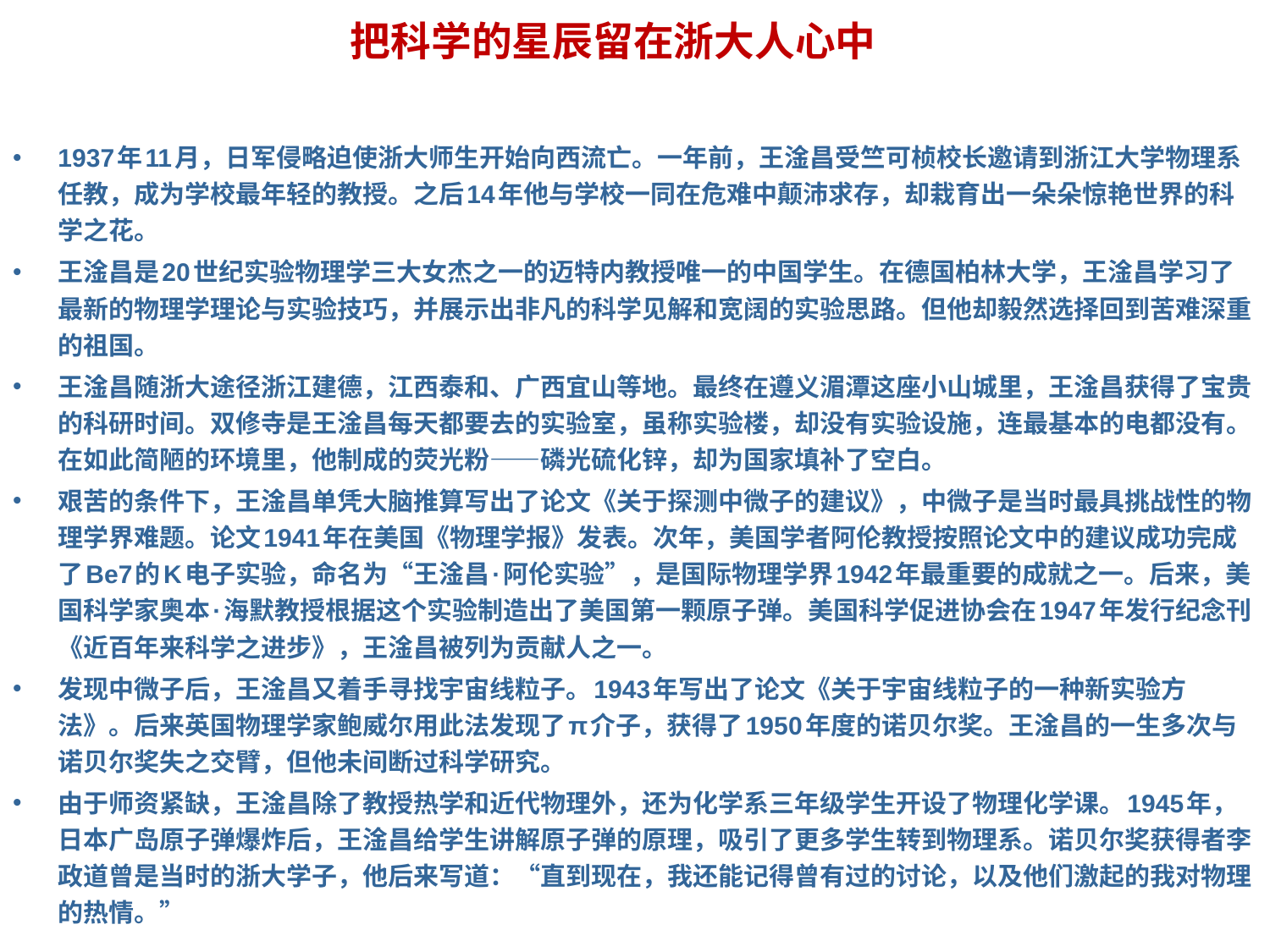

把科学的星辰留在浙大人心中

1937年11月，日军侵略迫使浙大师生开始向西流亡。一年前，王淦昌受竺可桢校长邀请到浙江大学物理系任教，成为学校最年轻的教授。之后14年他与学校一同在危难中颠沛求存，却栽育出一朵朵惊艳世界的科学之花。
王淦昌是20世纪实验物理学三大女杰之一的迈特内教授唯一的中国学生。在德国柏林大学，王淦昌学习了最新的物理学理论与实验技巧，并展示出非凡的科学见解和宽阔的实验思路。但他却毅然选择回到苦难深重的祖国。
王淦昌随浙大途径浙江建德，江西泰和、广西宜山等地。最终在遵义湄潭这座小山城里，王淦昌获得了宝贵的科研时间。双修寺是王淦昌每天都要去的实验室，虽称实验楼，却没有实验设施，连最基本的电都没有。在如此简陋的环境里，他制成的荧光粉——磷光硫化锌，却为国家填补了空白。
艰苦的条件下，王淦昌单凭大脑推算写出了论文《关于探测中微子的建议》，中微子是当时最具挑战性的物理学界难题。论文1941年在美国《物理学报》发表。次年，美国学者阿伦教授按照论文中的建议成功完成了Be7的K电子实验，命名为“王淦昌·阿伦实验”，是国际物理学界1942年最重要的成就之一。后来，美国科学家奥本·海默教授根据这个实验制造出了美国第一颗原子弹。美国科学促进协会在1947年发行纪念刊《近百年来科学之进步》，王淦昌被列为贡献人之一。
发现中微子后，王淦昌又着手寻找宇宙线粒子。1943年写出了论文《关于宇宙线粒子的一种新实验方法》。后来英国物理学家鲍威尔用此法发现了π介子，获得了1950年度的诺贝尔奖。王淦昌的一生多次与诺贝尔奖失之交臂，但他未间断过科学研究。
由于师资紧缺，王淦昌除了教授热学和近代物理外，还为化学系三年级学生开设了物理化学课。1945年，日本广岛原子弹爆炸后，王淦昌给学生讲解原子弹的原理，吸引了更多学生转到物理系。诺贝尔奖获得者李政道曾是当时的浙大学子，他后来写道：“直到现在，我还能记得曾有过的讨论，以及他们激起的我对物理的热情。”
创造力来源于实验实践